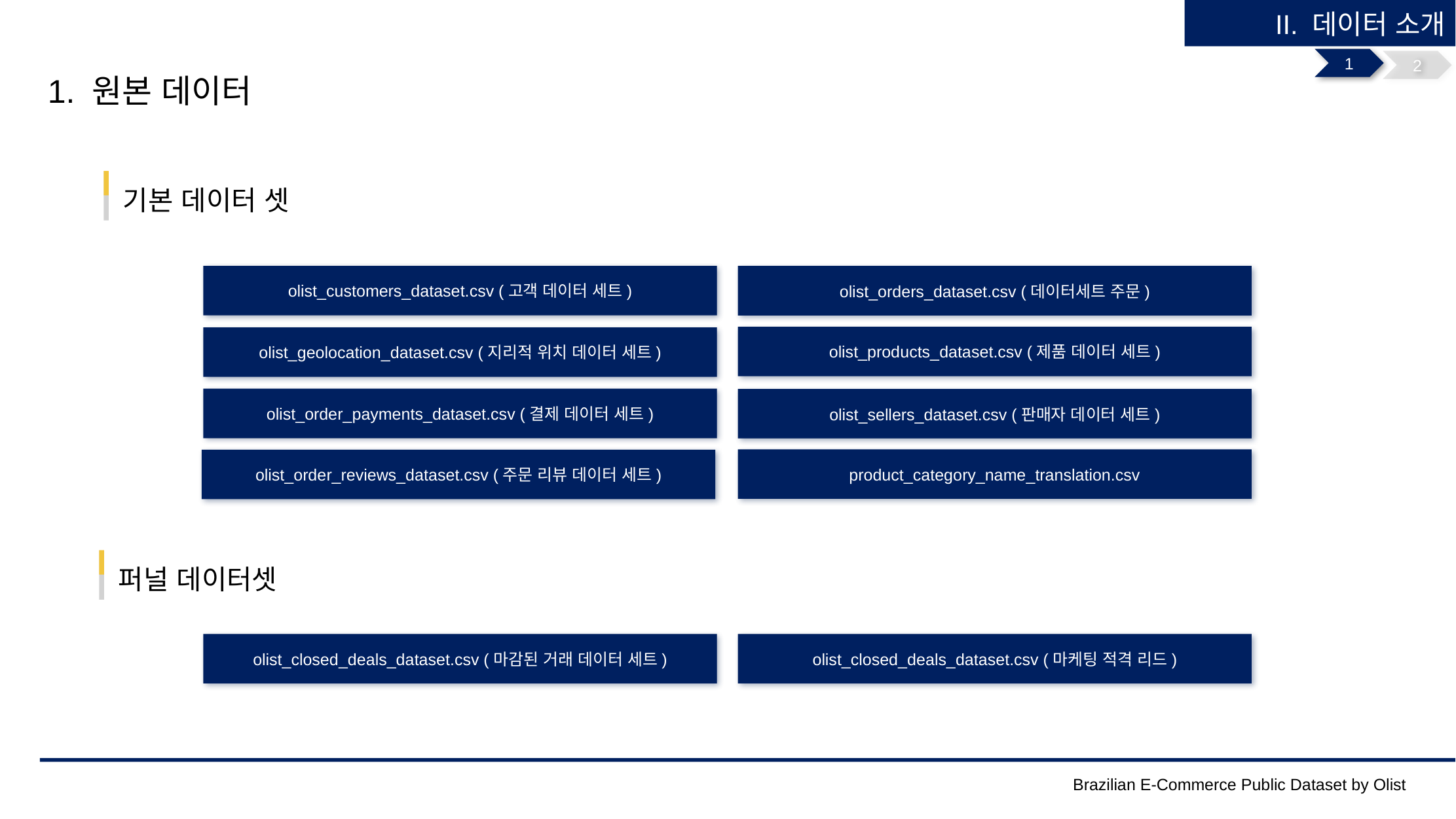

II. 데이터 소개
1
2
1. 원본 데이터

기본 데이터 셋
olist_customers_dataset.csv (고객 데이터 세트)
olist_orders_dataset.csv (데이터세트 주문)
olist_products_dataset.csv (제품 데이터 세트)
olist_geolocation_dataset.csv (지리적 위치 데이터 세트)
olist_order_payments_dataset.csv (결제 데이터 세트)
olist_sellers_dataset.csv (판매자 데이터 세트)
product_category_name_translation.csv
olist_order_reviews_dataset.csv (주문 리뷰 데이터 세트)

퍼널 데이터셋
olist_closed_deals_dataset.csv (마케팅 적격 리드)
olist_closed_deals_dataset.csv (마감된 거래 데이터 세트)

Brazilian E-Commerce Public Dataset by Olist